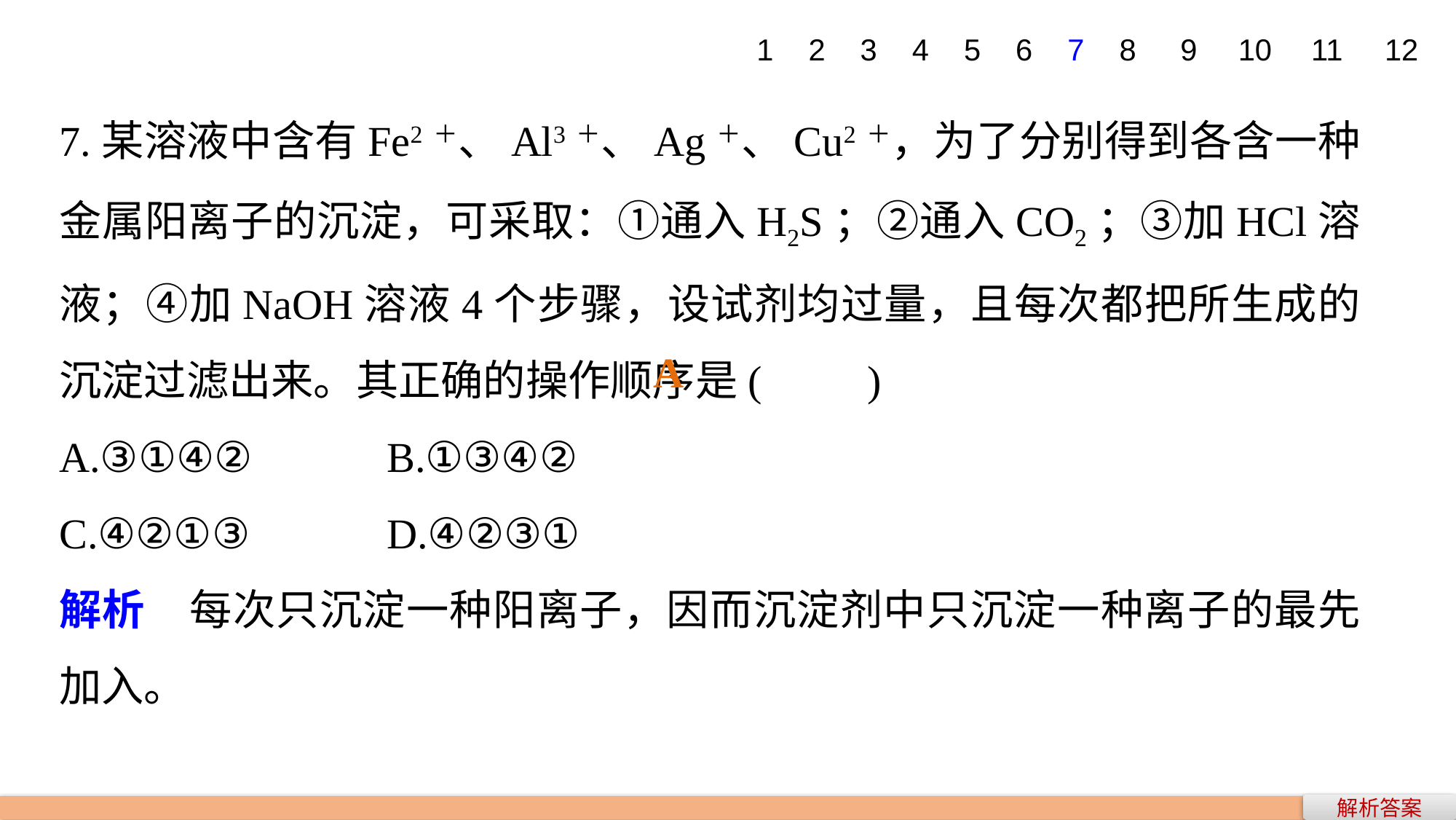

1
2
3
4
5
6
7
8
9
10
11
12
7.某溶液中含有Fe2＋、Al3＋、Ag＋、Cu2＋，为了分别得到各含一种金属阳离子的沉淀，可采取：①通入H2S；②通入CO2；③加HCl溶液；④加NaOH溶液4个步骤，设试剂均过量，且每次都把所生成的沉淀过滤出来。其正确的操作顺序是(　　)
A.③①④②  		B.①③④②
C.④②①③  		D.④②③①
解析　每次只沉淀一种阳离子，因而沉淀剂中只沉淀一种离子的最先加入。
A
解析答案